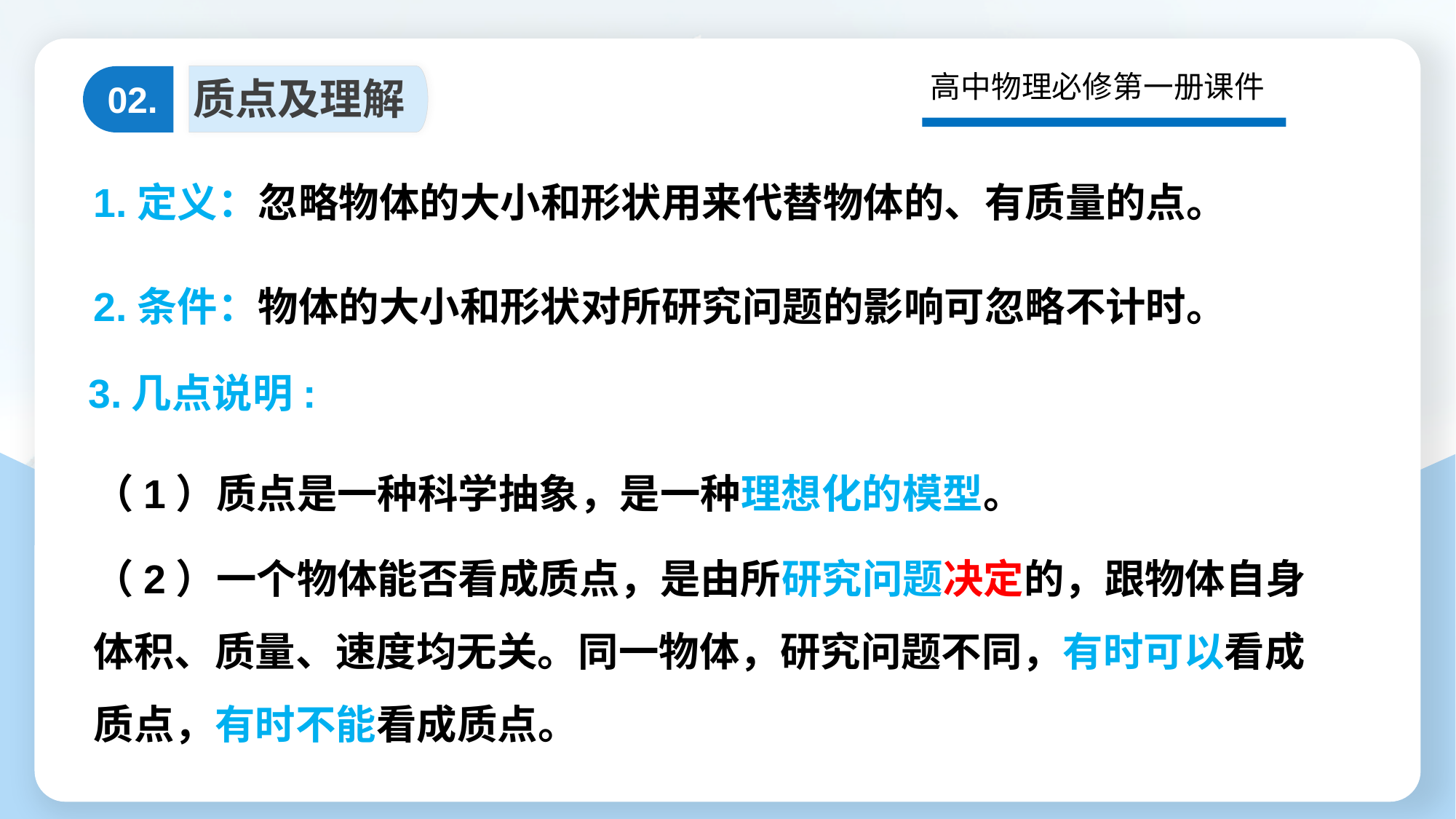

高中物理必修第一册课件

质点及理解
02.

1.定义：忽略物体的大小和形状用来代替物体的、有质量的点。
2.条件：物体的大小和形状对所研究问题的影响可忽略不计时。
3.几点说明:
（1）质点是一种科学抽象，是一种理想化的模型。
（2）一个物体能否看成质点，是由所研究问题决定的，跟物体自身体积、质量、速度均无关。同一物体，研究问题不同，有时可以看成质点，有时不能看成质点。